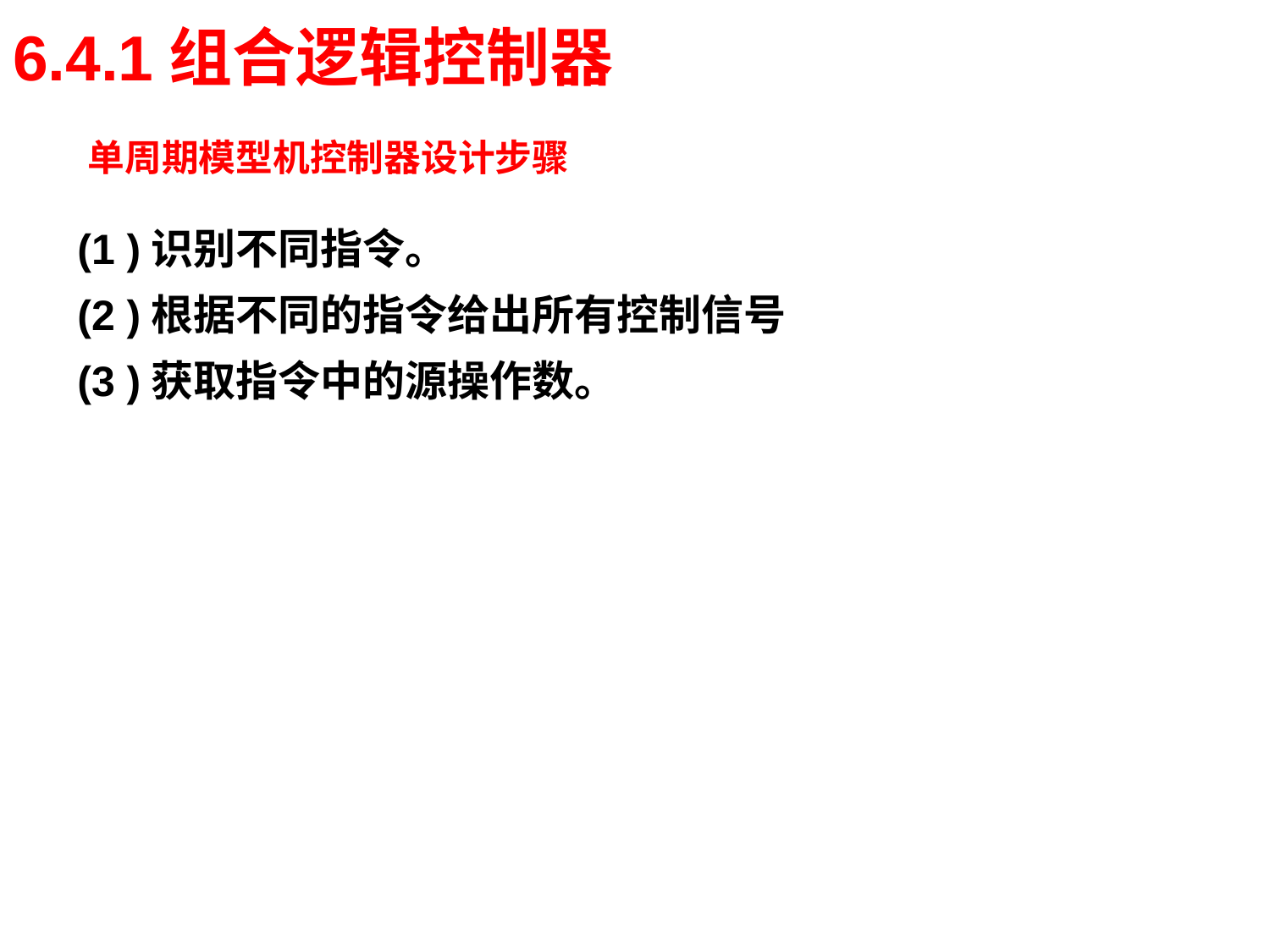

6.4.1组合逻辑控制器
# 单周期模型机控制器设计步骤
(1 )识别不同指令。
(2 )根据不同的指令给出所有控制信号
(3 )获取指令中的源操作数。